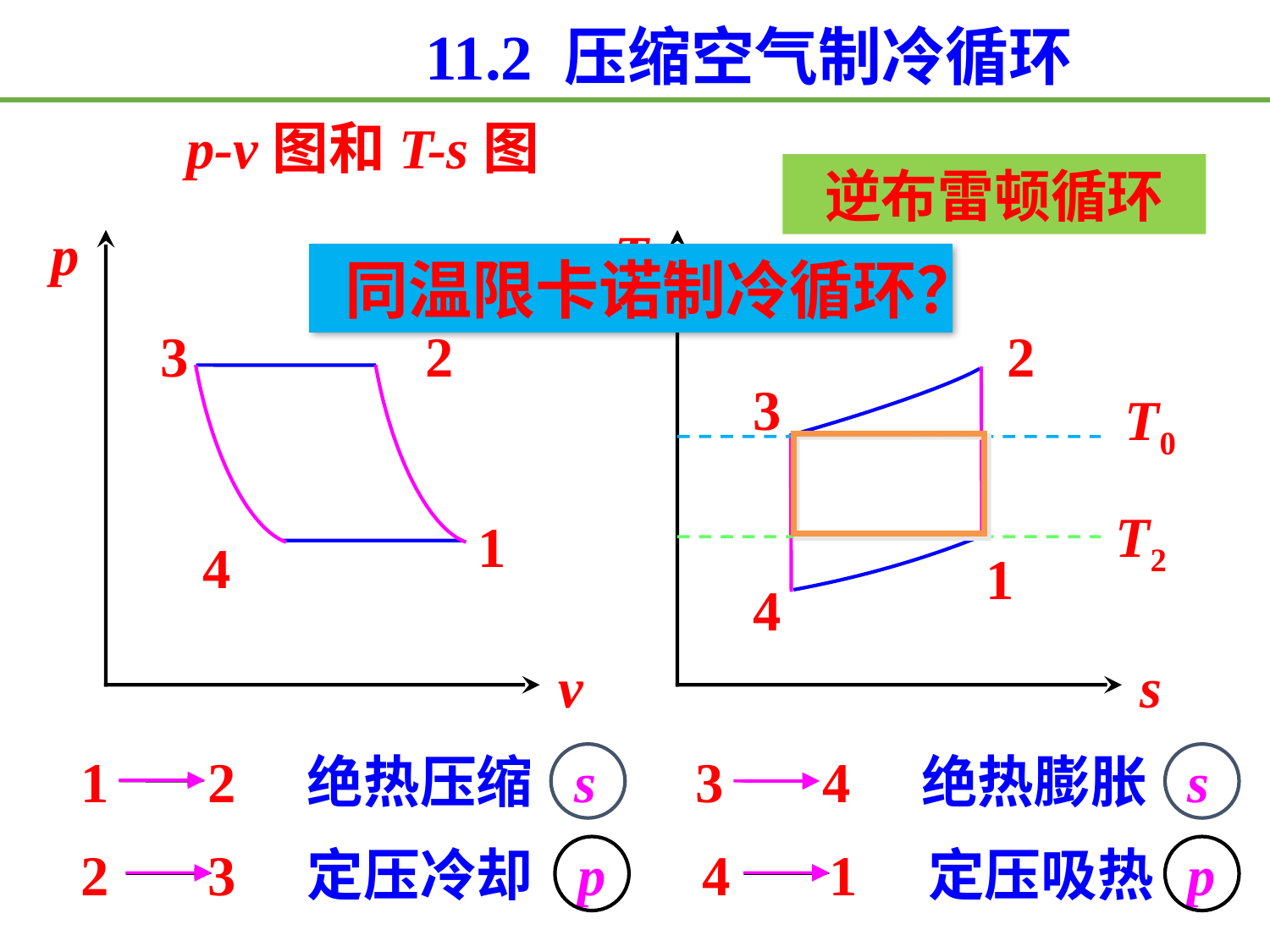

11.2 压缩空气制冷循环
p-v图和T-s图
逆布雷顿循环
 p
T

同温限卡诺制冷循环？
3
2
2

3
T0

T2
1
4

1

4
v
s

1       2    绝热压缩
s
3       4    绝热膨胀
s

2       3    定压冷却
p
4       1    定压吸热
p